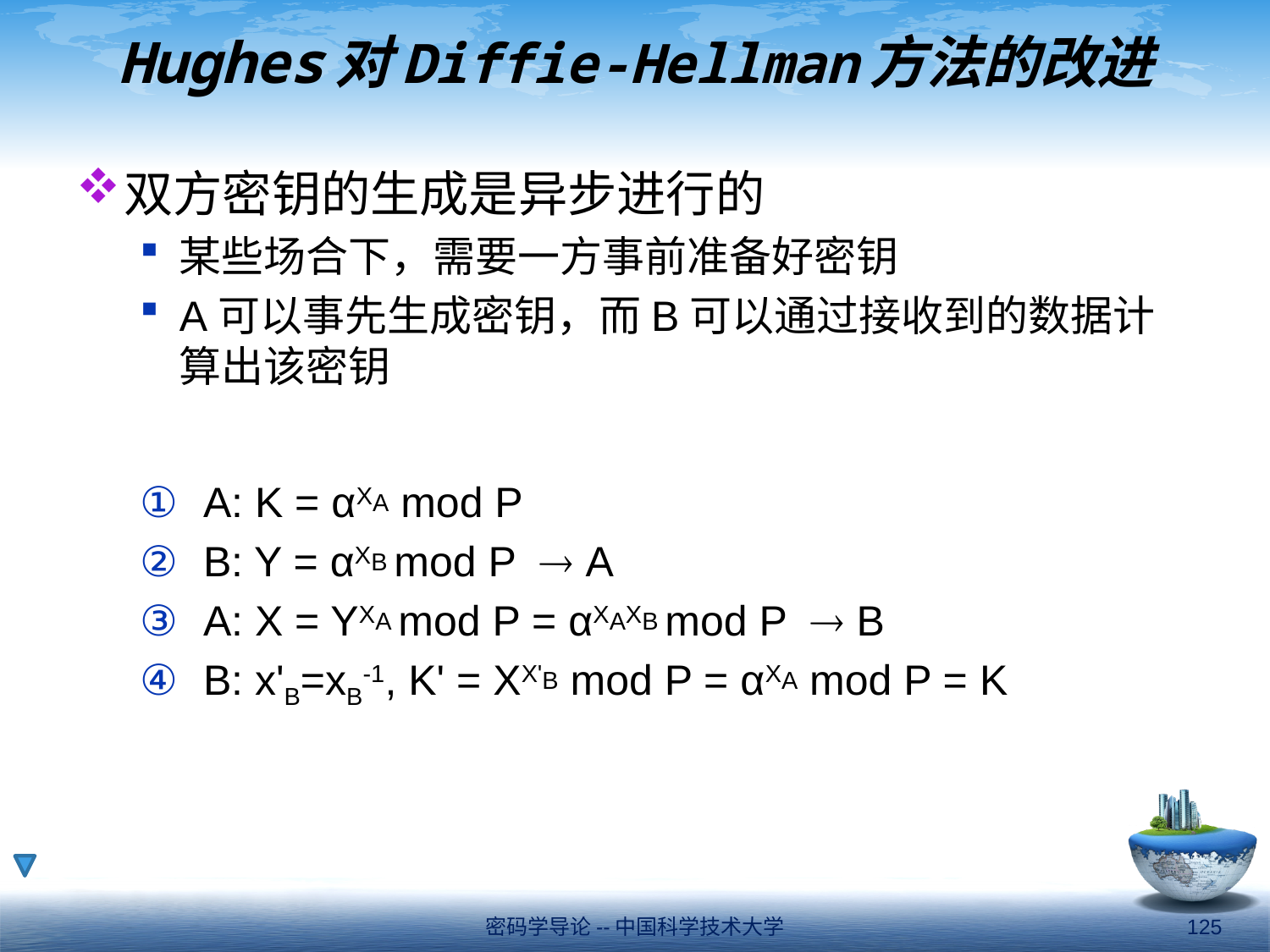

# Hughes对Diffie-Hellman方法的改进
双方密钥的生成是异步进行的
某些场合下，需要一方事前准备好密钥
A可以事先生成密钥，而B可以通过接收到的数据计算出该密钥

A: K = αXA mod P
B: Y = αXB mod P  → A
A: X = YXA mod P = αXAXB mod P  → B
B: x'B=xB-1, K' = XX'B mod P = αXA mod P = K

密码学导论--中国科学技术大学
125